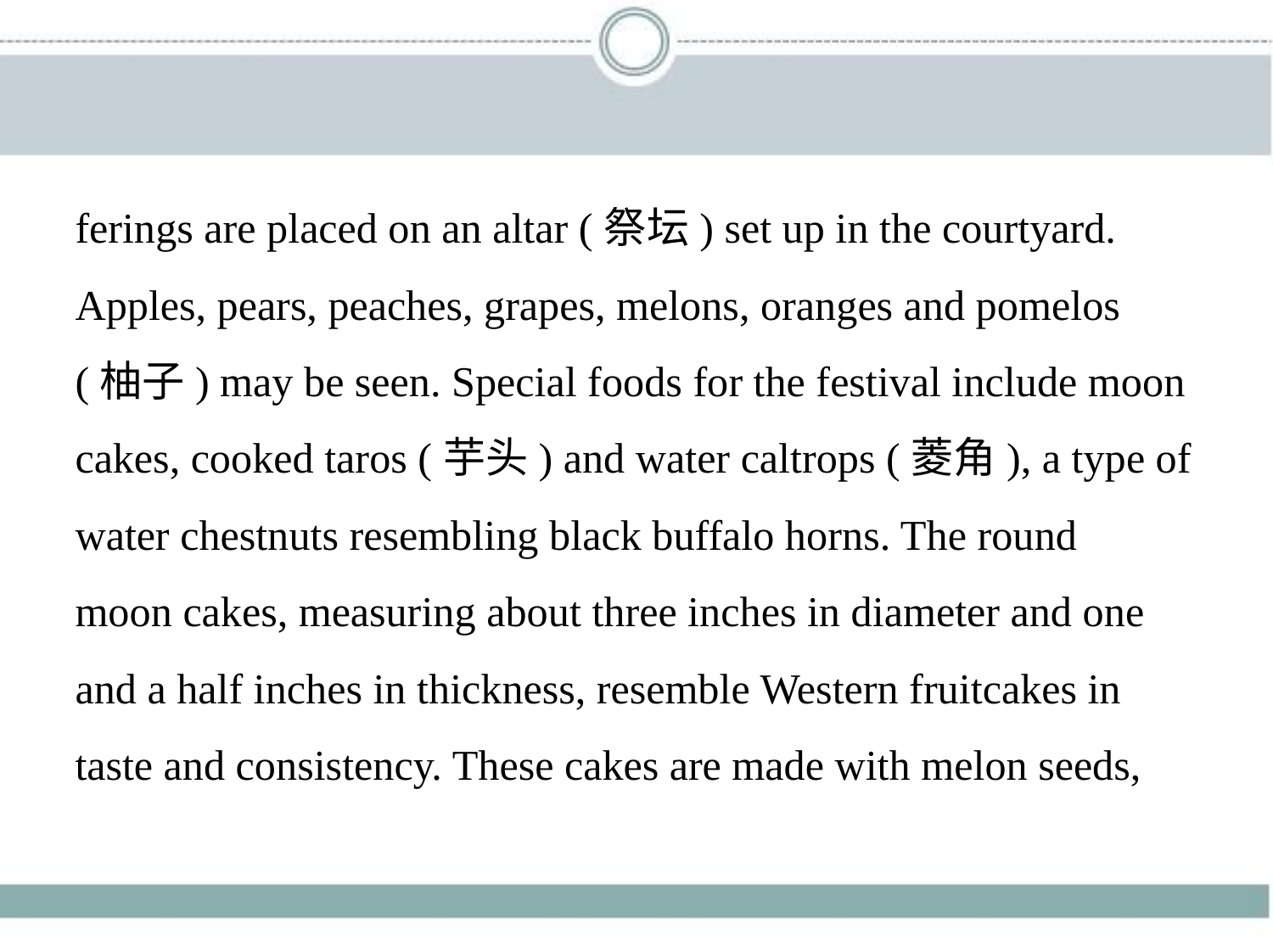

ferings are placed on an altar (祭坛) set up in the courtyard.
Apples, pears, peaches, grapes, melons, oranges and pomelos
(柚子) may be seen. Special foods for the festival include moon
cakes, cooked taros (芋头) and water caltrops (菱角), a type of
water chestnuts resembling black buffalo horns. The round
moon cakes, measuring about three inches in diameter and one
and a half inches in thickness, resemble Western fruitcakes in
taste and consistency. These cakes are made with melon seeds,